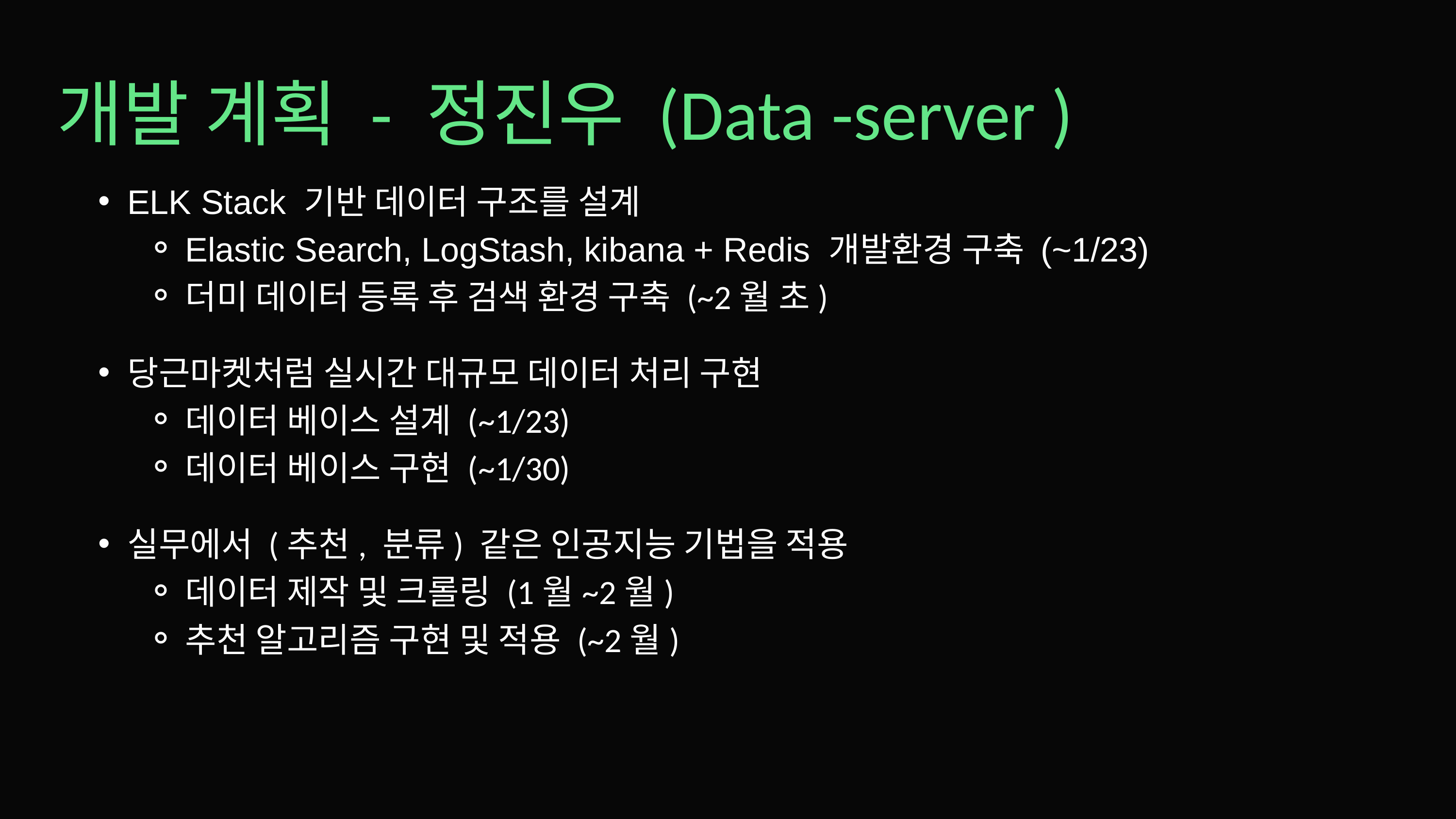

개발 계획 - 정진우 (Data -server )
ELK Stack 기반 데이터 구조를 설계
Elastic Search, LogStash, kibana + Redis 개발환경 구축 (~1/23)
더미 데이터 등록 후 검색 환경 구축 (~2월 초)
당근마켓처럼 실시간 대규모 데이터 처리 구현
데이터 베이스 설계 (~1/23)
데이터 베이스 구현 (~1/30)
실무에서 (추천, 분류) 같은 인공지능 기법을 적용
데이터 제작 및 크롤링 (1월~2월)
추천 알고리즘 구현 및 적용 (~2월)